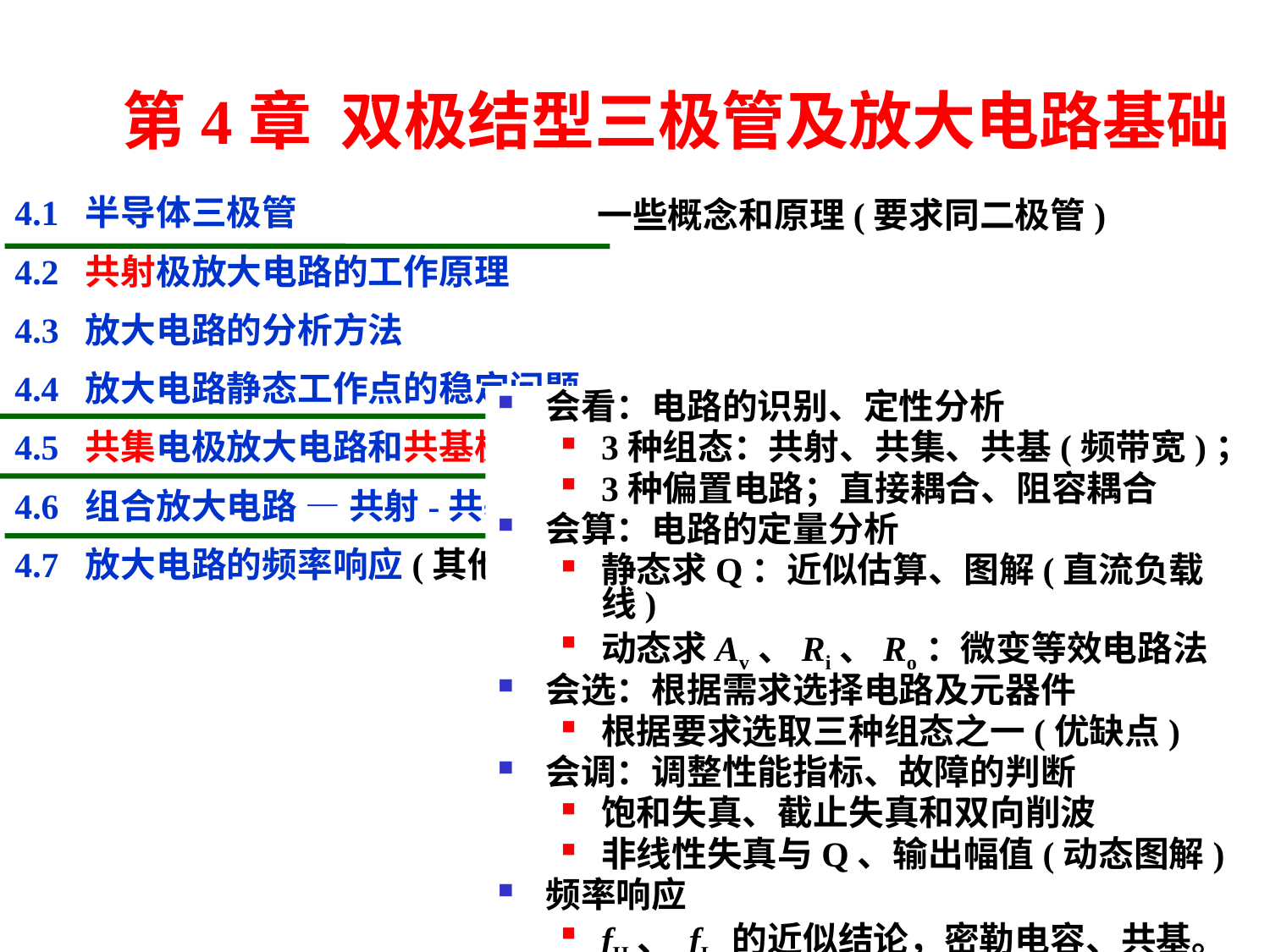

# 第4章  双极结型三极管及放大电路基础
一些概念和原理(要求同二极管)
4.1  半导体三极管

4.2  共射极放大电路的工作原理
4.3  放大电路的分析方法
4.4  放大电路静态工作点的稳定问题
会看：电路的识别、定性分析
3种组态：共射、共集、共基(频带宽)；
3种偏置电路；直接耦合、阻容耦合
会算：电路的定量分析
静态求Q：近似估算、图解(直流负载线)
动态求Av、Ri、Ro：微变等效电路法
会选：根据需求选择电路及元器件
根据要求选取三种组态之一(优缺点)
会调：调整性能指标、故障的判断
饱和失真、截止失真和双向削波
非线性失真与Q、输出幅值(动态图解)
频率响应
fH、 fL 的近似结论，密勒电容、共基。

4.5  共集电极放大电路和共基极放大电路

4.6  组合放大电路 — 共射-共基，复合管

4.7  放大电路的频率响应(其他)
48